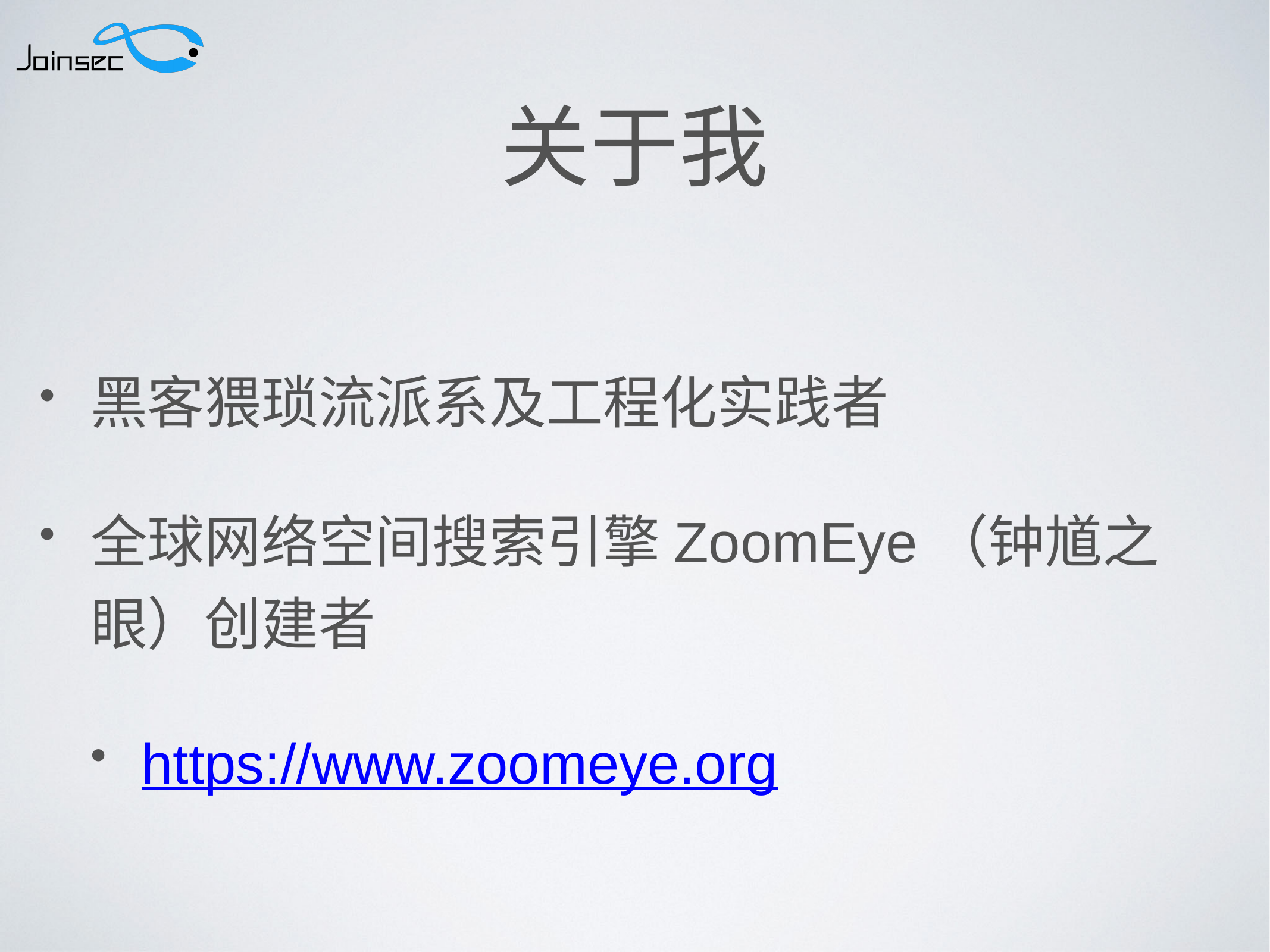

# 关于我
黑客猥琐流派系及工程化实践者
全球网络空间搜索引擎ZoomEye（钟馗之眼）创建者
https://www.zoomeye.org